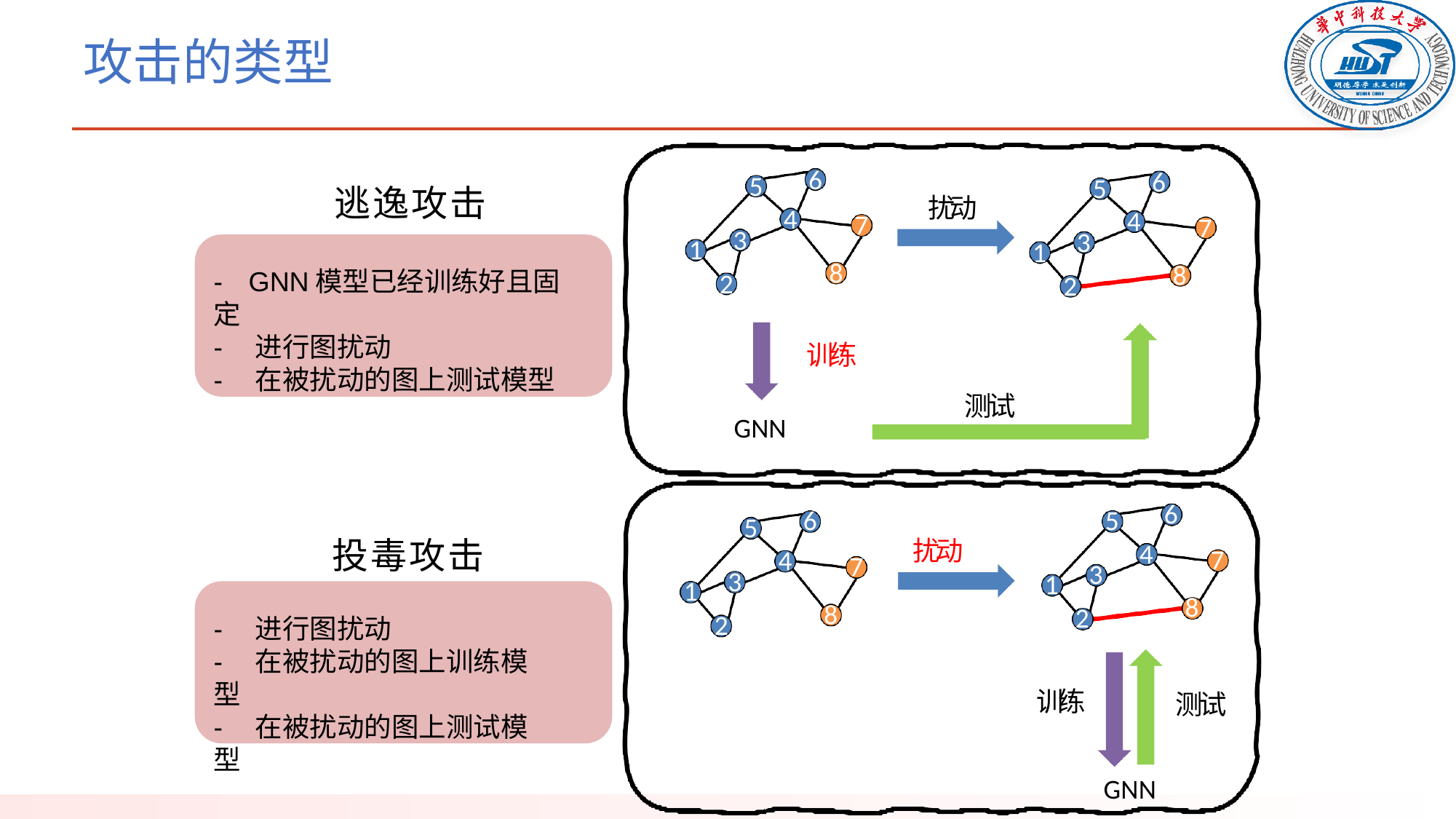

# 攻击的类型

6
6
5
5
逃逸攻击
- GNN模型已经训练好且固定
- 进行图扰动
- 在被扰动的图上测试模型
扰动
4
4
7
7

3
2
3
2
1

1
8
8
训练
测试
GNN

6
5
6
5
投毒攻击
- 进行图扰动
- 在被扰动的图上训练模型
- 在被扰动的图上测试模型
扰动
4
7
4
7
3
2
3
2
1
1

8
8
训练
测试
GNN